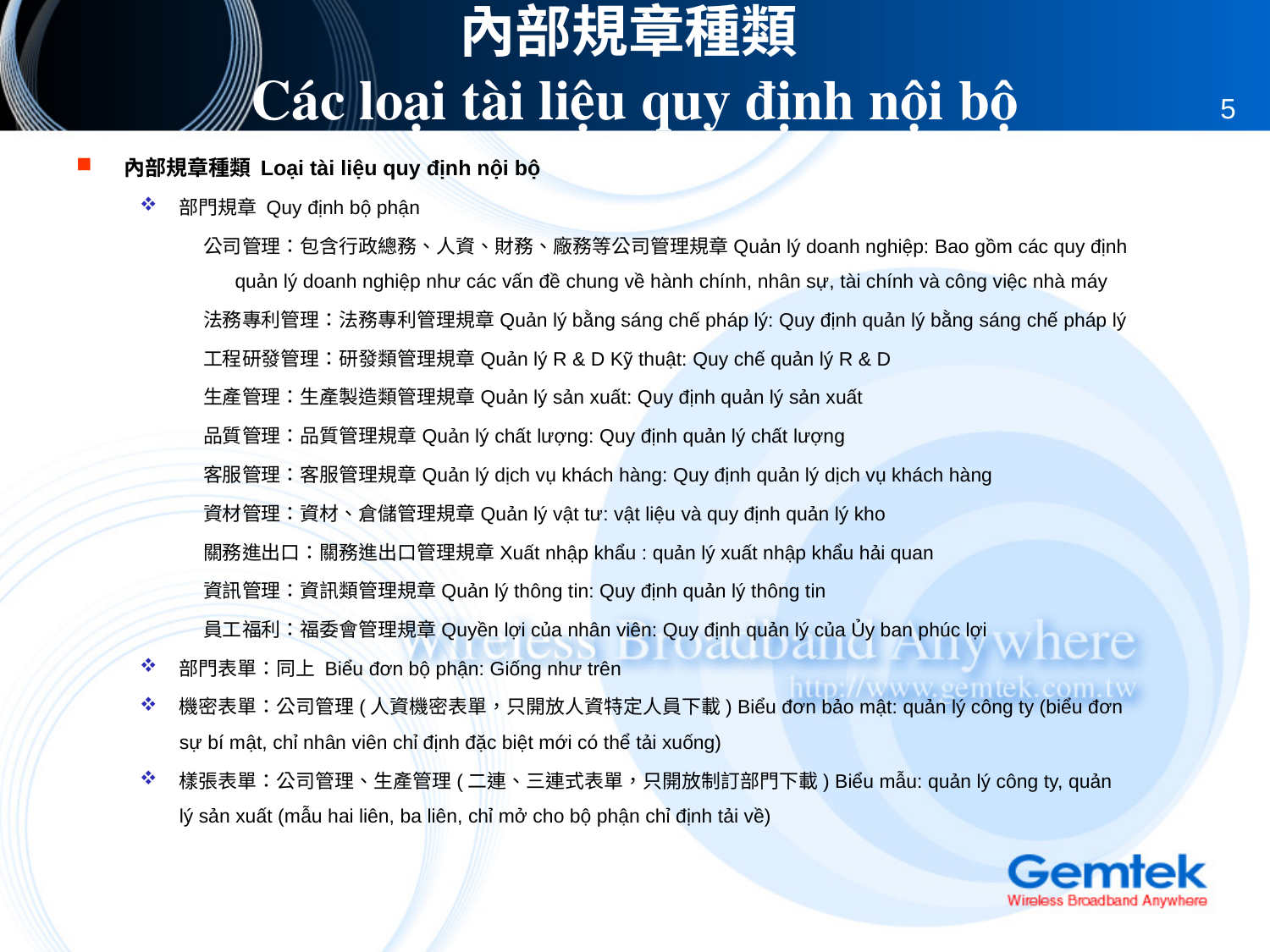

# 內部規章種類 Các loại tài liệu quy định nội bộ
5
內部規章種類 Loại tài liệu quy định nội bộ
部門規章 Quy định bộ phận
公司管理：包含行政總務、人資、財務、廠務等公司管理規章Quản lý doanh nghiệp: Bao gồm các quy định quản lý doanh nghiệp như các vấn đề chung về hành chính, nhân sự, tài chính và công việc nhà máy
法務專利管理：法務專利管理規章Quản lý bằng sáng chế pháp lý: Quy định quản lý bằng sáng chế pháp lý
工程研發管理：研發類管理規章Quản lý R & D Kỹ thuật: Quy chế quản lý R & D
生產管理：生產製造類管理規章Quản lý sản xuất: Quy định quản lý sản xuất
品質管理：品質管理規章Quản lý chất lượng: Quy định quản lý chất lượng
客服管理：客服管理規章Quản lý dịch vụ khách hàng: Quy định quản lý dịch vụ khách hàng
資材管理：資材、倉儲管理規章Quản lý vật tư: vật liệu và quy định quản lý kho
關務進出口：關務進出口管理規章Xuất nhập khẩu : quản lý xuất nhập khẩu hải quan
資訊管理：資訊類管理規章Quản lý thông tin: Quy định quản lý thông tin
員工福利：福委會管理規章Quyền lợi của nhân viên: Quy định quản lý của Ủy ban phúc lợi
部門表單：同上 Biểu đơn bộ phận: Giống như trên
機密表單：公司管理(人資機密表單，只開放人資特定人員下載) Biểu đơn bảo mật: quản lý công ty (biểu đơn sự bí mật, chỉ nhân viên chỉ định đặc biệt mới có thể tải xuống)
樣張表單：公司管理、生產管理(二連、三連式表單，只開放制訂部門下載) Biểu mẫu: quản lý công ty, quản lý sản xuất (mẫu hai liên, ba liên, chỉ mở cho bộ phận chỉ định tải về)